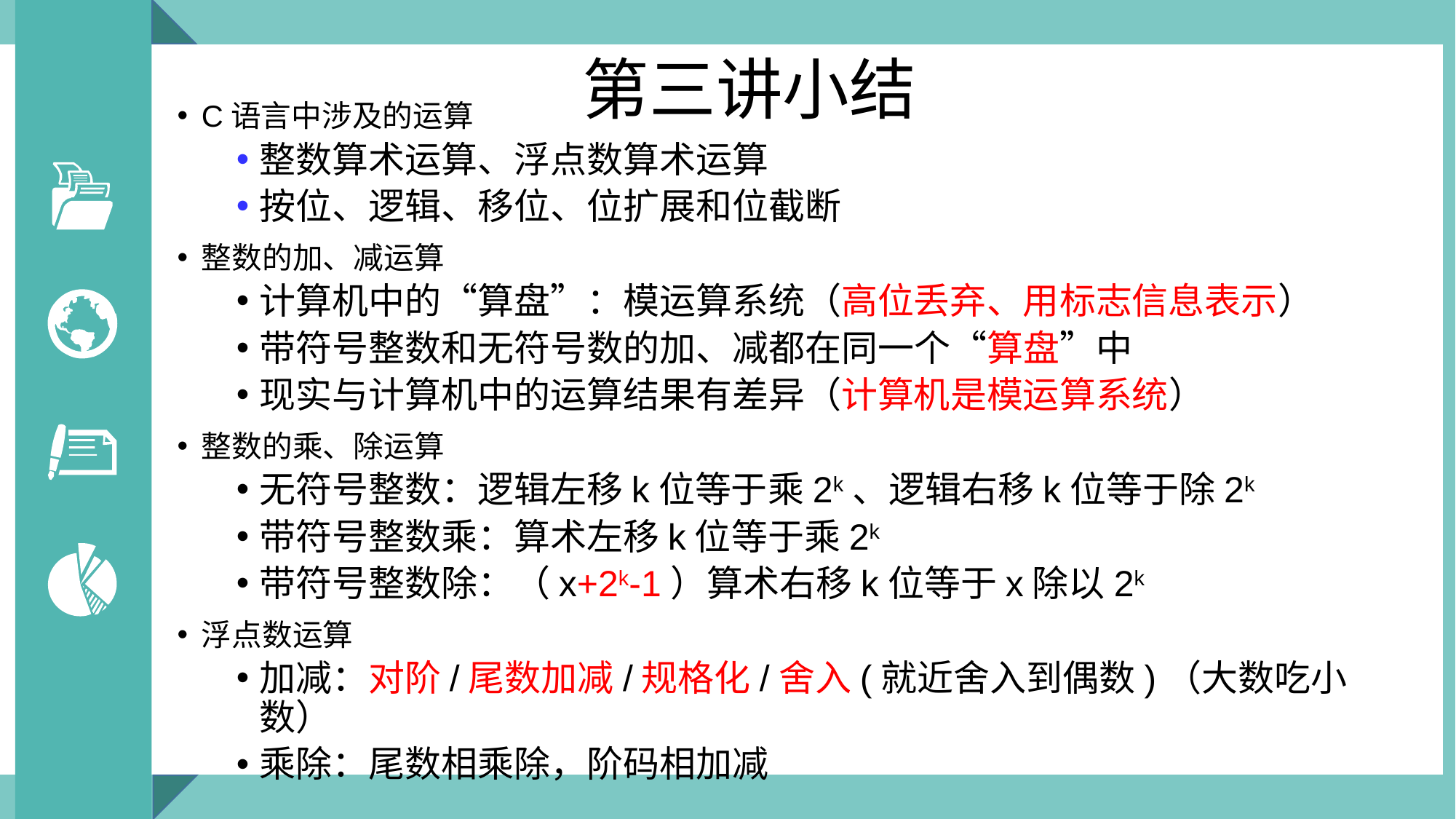

第三讲小结
C语言中涉及的运算
整数算术运算、浮点数算术运算
按位、逻辑、移位、位扩展和位截断
整数的加、减运算
计算机中的“算盘”：模运算系统（高位丢弃、用标志信息表示）
带符号整数和无符号数的加、减都在同一个“算盘”中
现实与计算机中的运算结果有差异（计算机是模运算系统）
整数的乘、除运算
无符号整数：逻辑左移k位等于乘2k、逻辑右移k位等于除2k
带符号整数乘：算术左移k位等于乘2k
带符号整数除：（x+2k-1）算术右移k位等于x除以2k
浮点数运算
加减：对阶/尾数加减/规格化/舍入(就近舍入到偶数)（大数吃小数）
乘除：尾数相乘除，阶码相加减